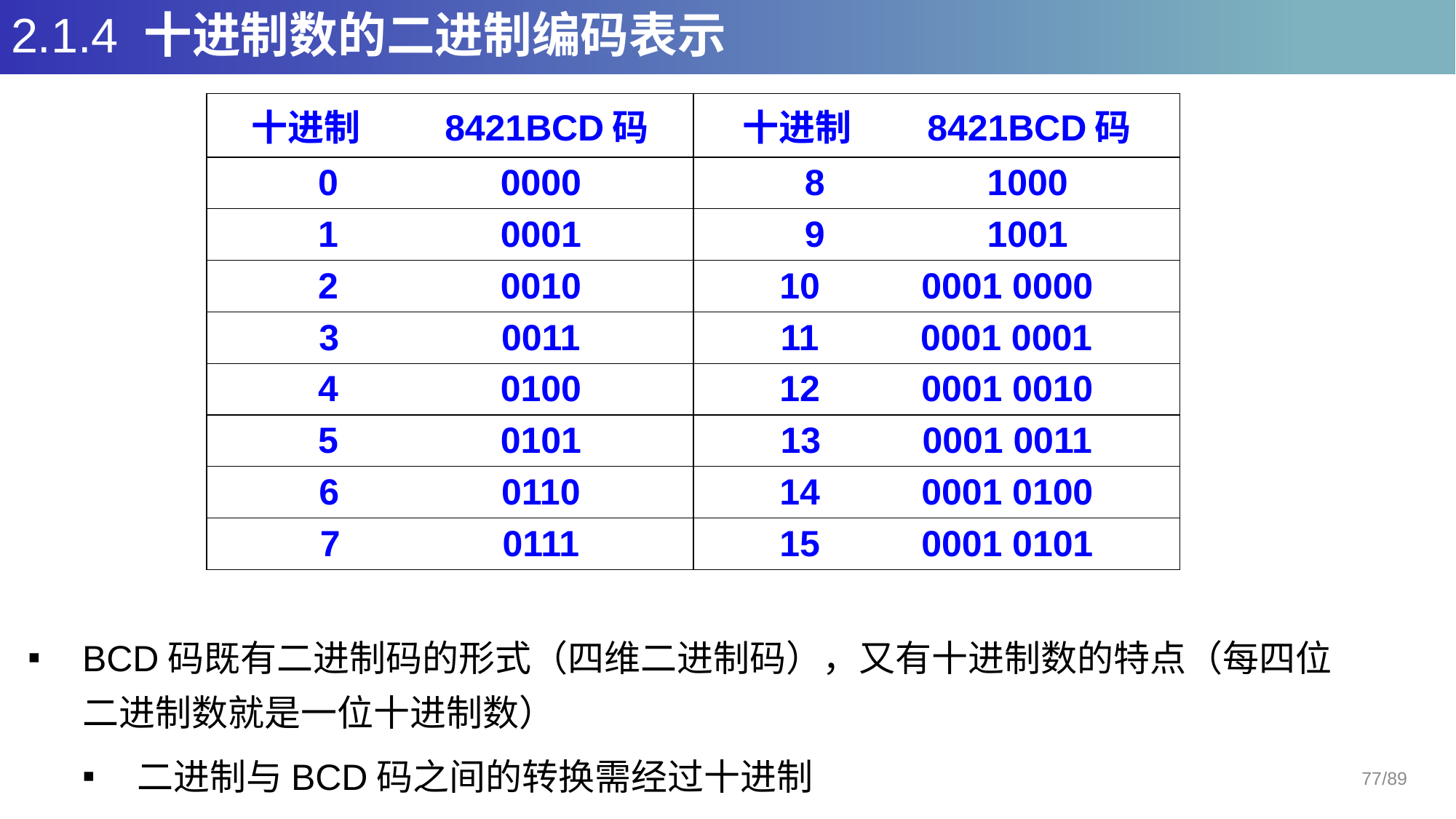

# 2.1.4 十进制数的二进制编码表示
| 十进制         8421BCD码 | 十进制        8421BCD码 |
| --- | --- |
| 0                0000 | 8                1000 |
| 1                0001 | 9                1001 |
| 2                0010 | 10          0001 0000 |
| 3                0011 | 11          0001 0001 |
| 4                0100 | 12          0001 0010 |
| 5                0101 | 13          0001 0011 |
| 6                0110 | 14          0001 0100 |
| 7                0111 | 15          0001 0101 |
BCD码既有二进制码的形式（四维二进制码），又有十进制数的特点（每四位二进制数就是一位十进制数）
二进制与BCD码之间的转换需经过十进制
77/89